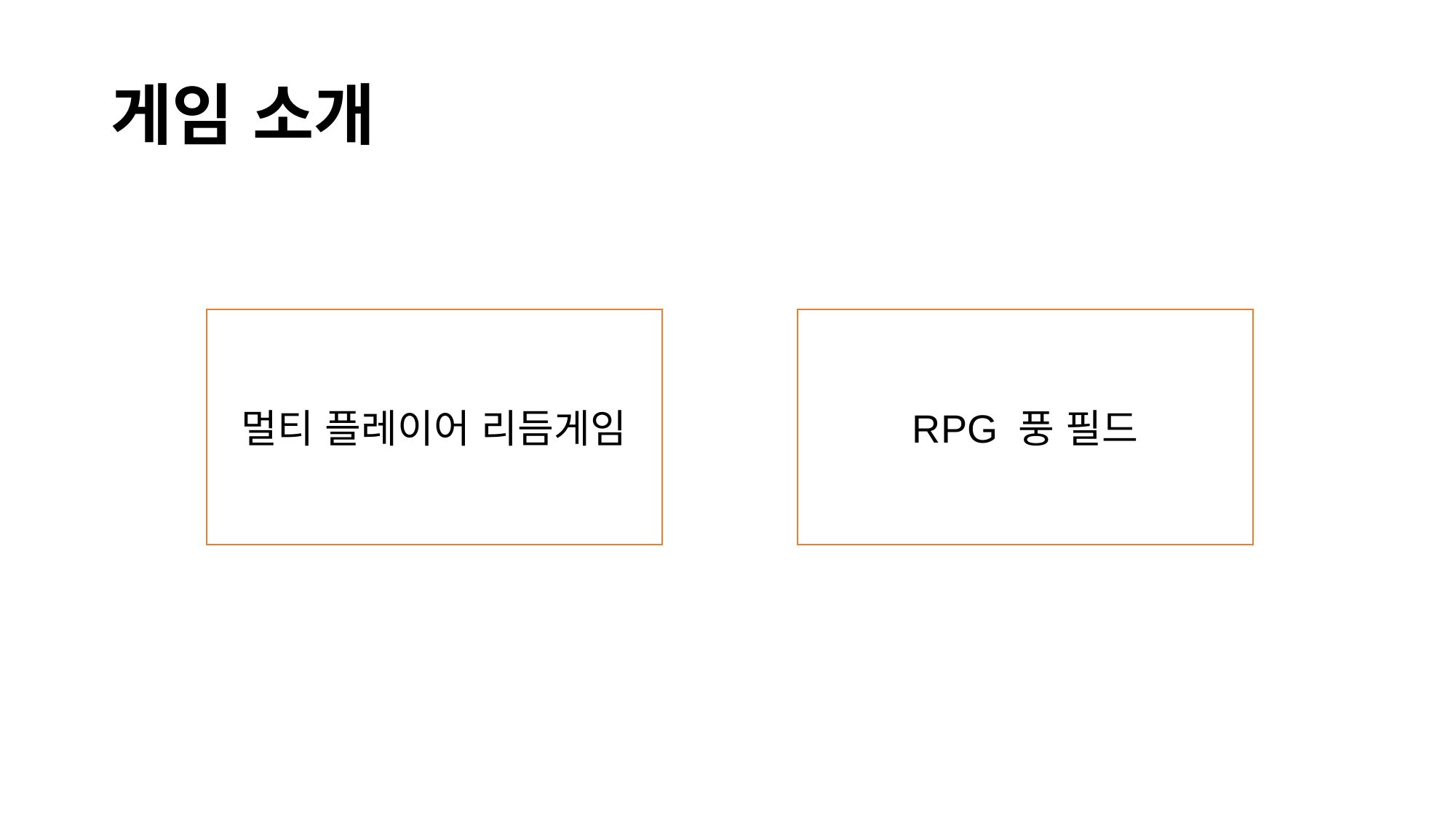

게임 소개
멀티 플레이어 리듬게임
RPG 풍 필드